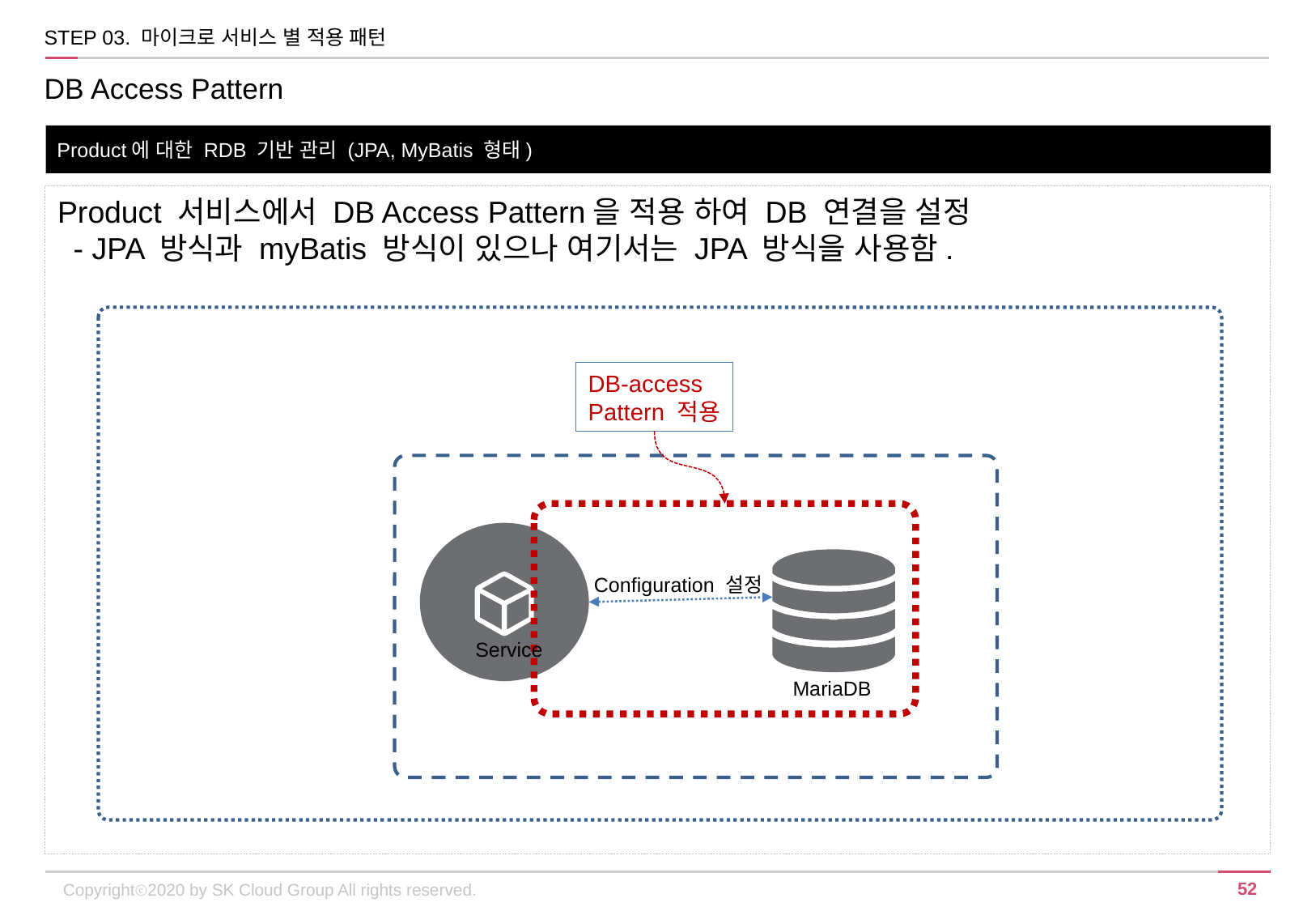

STEP 03. 마이크로 서비스 별 적용 패턴
DB Access Pattern
Product에 대한 RDB 기반 관리 (JPA, MyBatis 형태)
Product 서비스에서 DB Access Pattern을 적용 하여 DB 연결을 설정
 - JPA 방식과 myBatis 방식이 있으나 여기서는 JPA 방식을 사용함.

DB-access
Pattern 적용

Configuration 설정
Service
MariaDB
Copyrightⓒ2020 by SK Cloud Group All rights reserved.